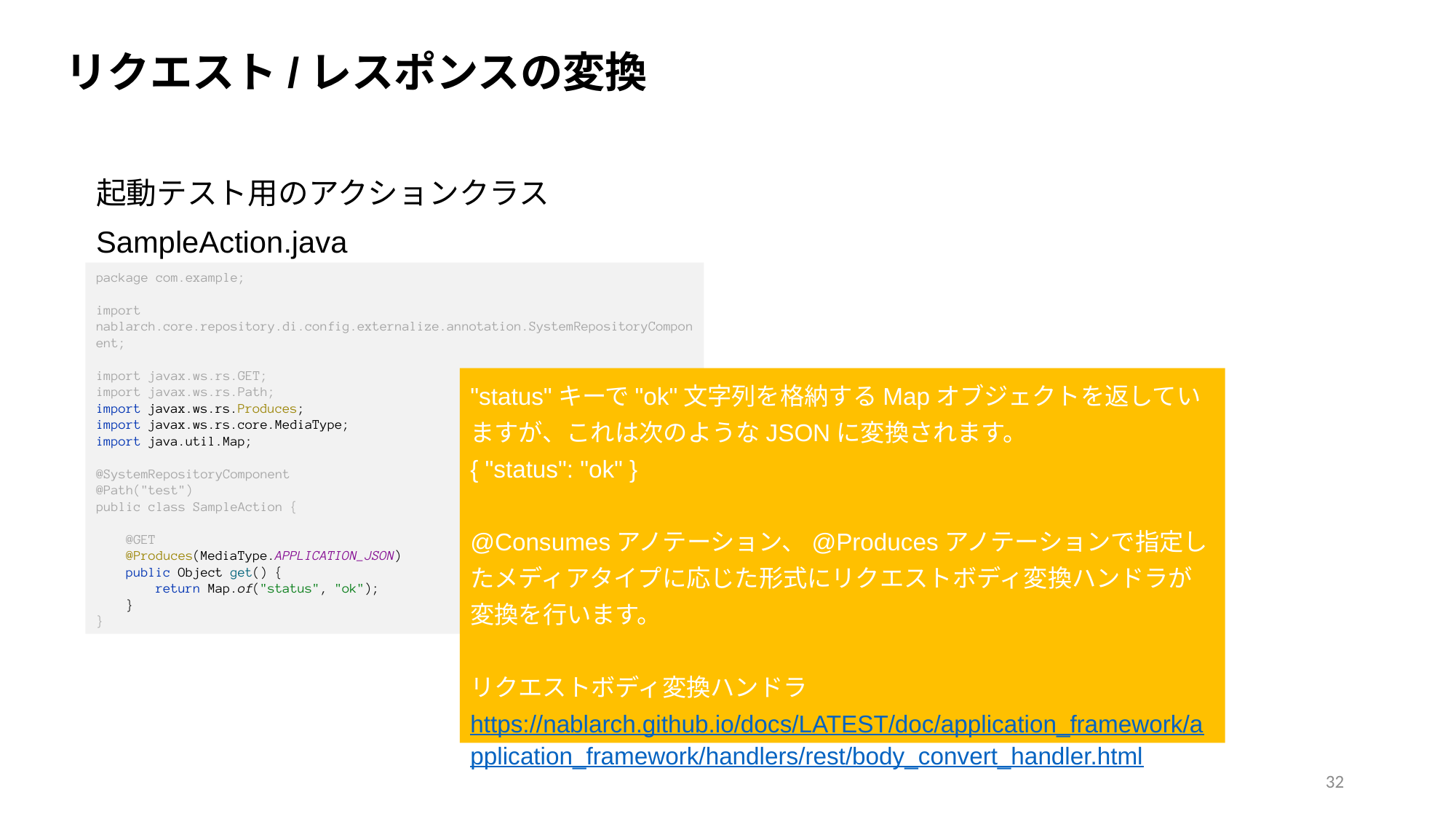

リクエスト/レスポンスの変換
起動テスト用のアクションクラス
SampleAction.java
package com.example;
import nablarch.core.repository.di.config.externalize.annotation.SystemRepositoryComponent;
import javax.ws.rs.GET;
import javax.ws.rs.Path;
import javax.ws.rs.Produces;
import javax.ws.rs.core.MediaType;
import java.util.Map;
@SystemRepositoryComponent
@Path("test")
public class SampleAction {
    @GET
    @Produces(MediaType.APPLICATION_JSON)
    public Object get() {
        return Map.of("status", "ok");
    }
}
"status"キーで"ok"文字列を格納するMapオブジェクトを返していますが、これは次のようなJSONに変換されます。
{ "status": "ok" }

@Consumesアノテーション、@Producesアノテーションで指定したメディアタイプに応じた形式にリクエストボディ変換ハンドラが変換を行います。

リクエストボディ変換ハンドラ
https://nablarch.github.io/docs/LATEST/doc/application_framework/application_framework/handlers/rest/body_convert_handler.html
32